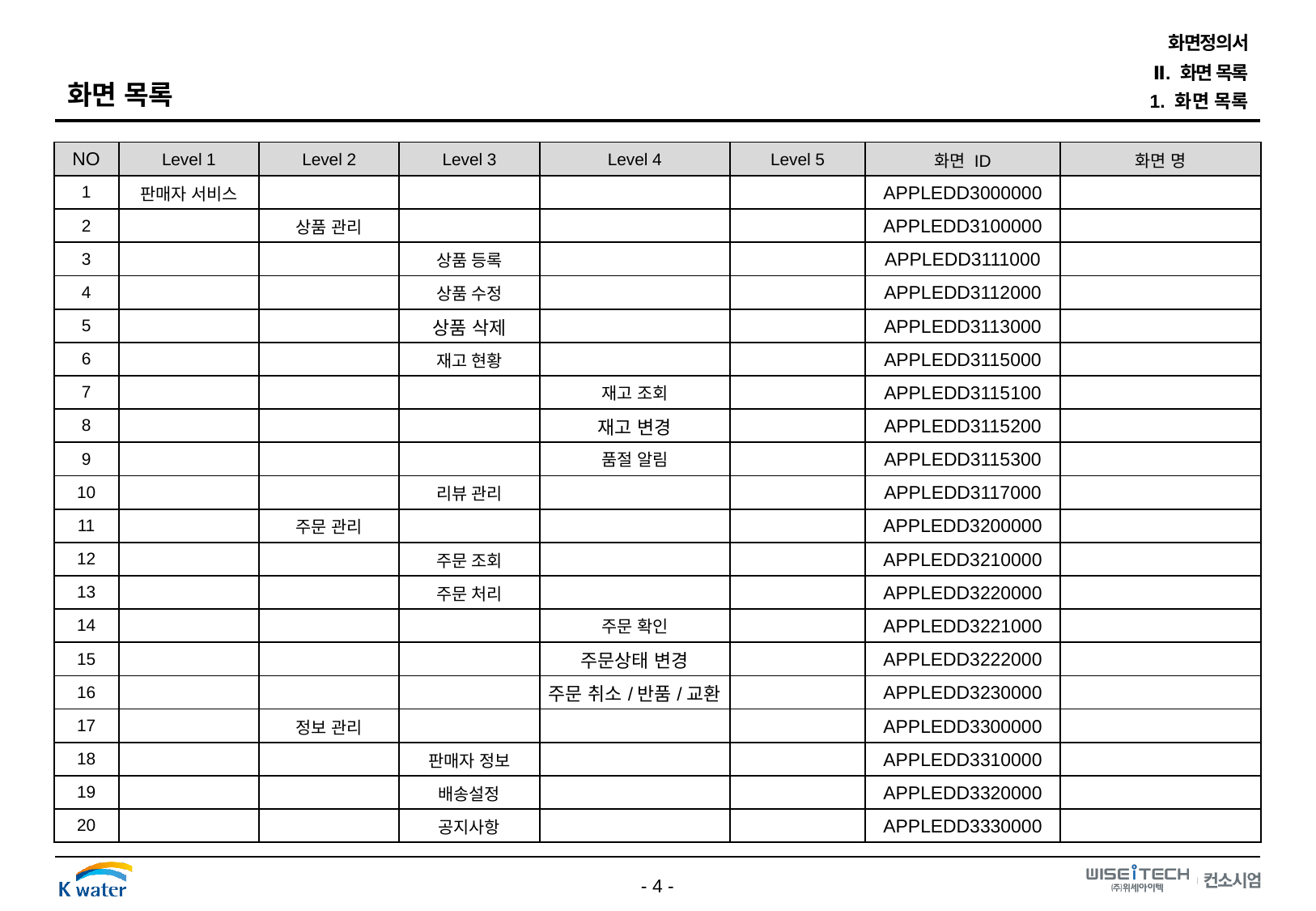

화면정의서
Ⅱ. 화면 목록
화면 목록
1. 화면 목록
| NO | Level 1 | Level 2 | Level 3 | Level 4 | Level 5 | 화면 ID | 화면 명 |
| --- | --- | --- | --- | --- | --- | --- | --- |
| 1 | 판매자 서비스 |  |  |  |  | APPLEDD3000000 |  |
| 2 |  | 상품 관리 |  |  |  | APPLEDD3100000 |  |
| 3 |  |  | 상품 등록 |  |  | APPLEDD3111000 |  |
| 4 |  |  | 상품 수정 |  |  | APPLEDD3112000 |  |
| 5 |  |  | 상품 삭제 |  |  | APPLEDD3113000 |  |
| 6 |  |  | 재고 현황 |  |  | APPLEDD3115000 |  |
| 7 |  |  |  | 재고 조회 |  | APPLEDD3115100 |  |
| 8 |  |  |  | 재고 변경 |  | APPLEDD3115200 |  |
| 9 |  |  |  | 품절 알림 |  | APPLEDD3115300 |  |
| 10 |  |  | 리뷰 관리 |  |  | APPLEDD3117000 |  |
| 11 |  | 주문 관리 |  |  |  | APPLEDD3200000 |  |
| 12 |  |  | 주문 조회 |  |  | APPLEDD3210000 |  |
| 13 |  |  | 주문 처리 |  |  | APPLEDD3220000 |  |
| 14 |  |  |  | 주문 확인 |  | APPLEDD3221000 |  |
| 15 |  |  |  | 주문상태 변경 |  | APPLEDD3222000 |  |
| 16 |  |  |  | 주문 취소/반품/교환 |  | APPLEDD3230000 |  |
| 17 |  | 정보 관리 |  |  |  | APPLEDD3300000 |  |
| 18 |  |  | 판매자 정보 |  |  | APPLEDD3310000 |  |
| 19 |  |  | 배송설정 |  |  | APPLEDD3320000 |  |
| 20 |  |  | 공지사항 |  |  | APPLEDD3330000 |  |